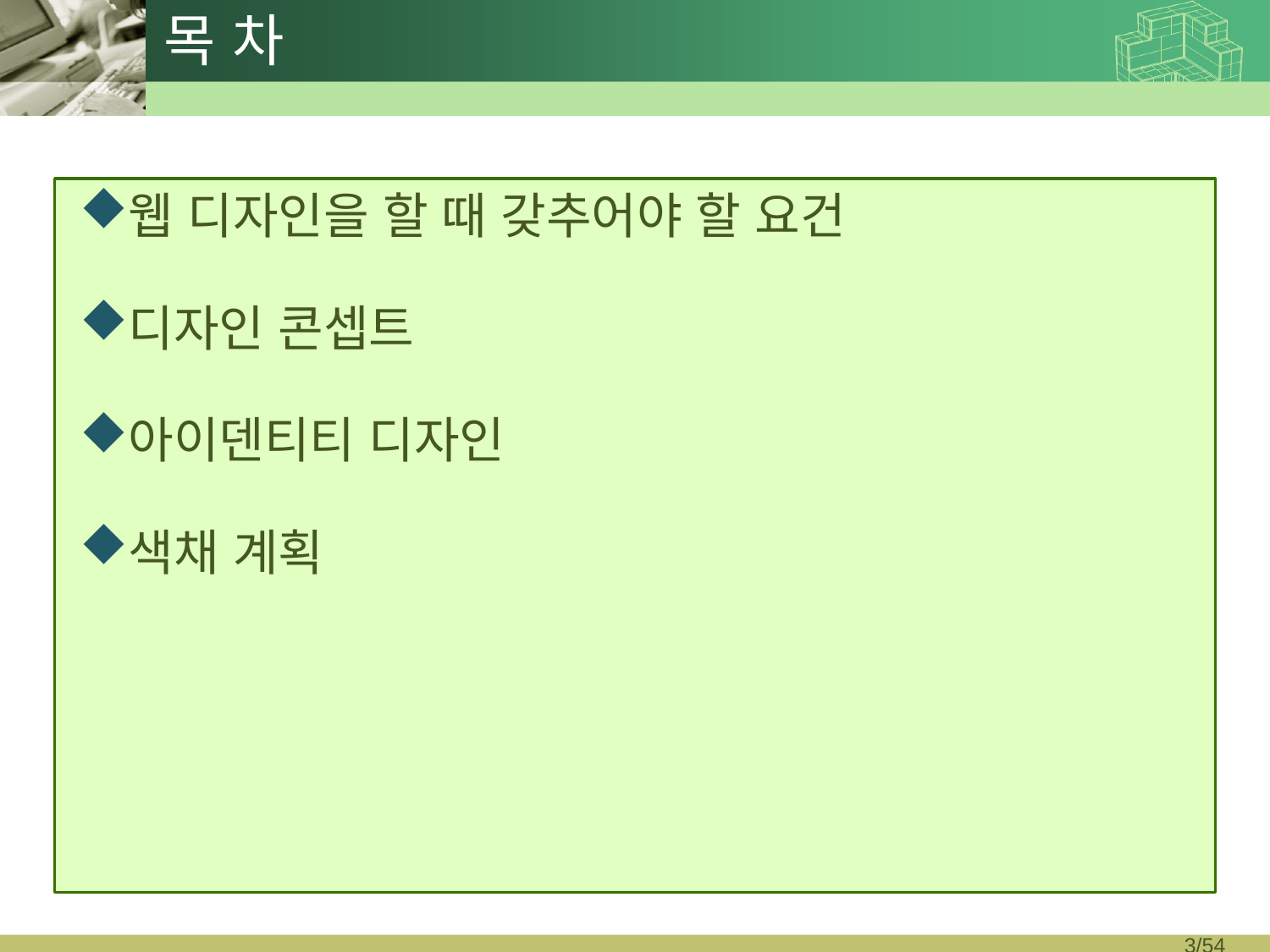

# 목 차
웹 디자인을 할 때 갖추어야 할 요건
디자인 콘셉트
아이덴티티 디자인
색채 계획